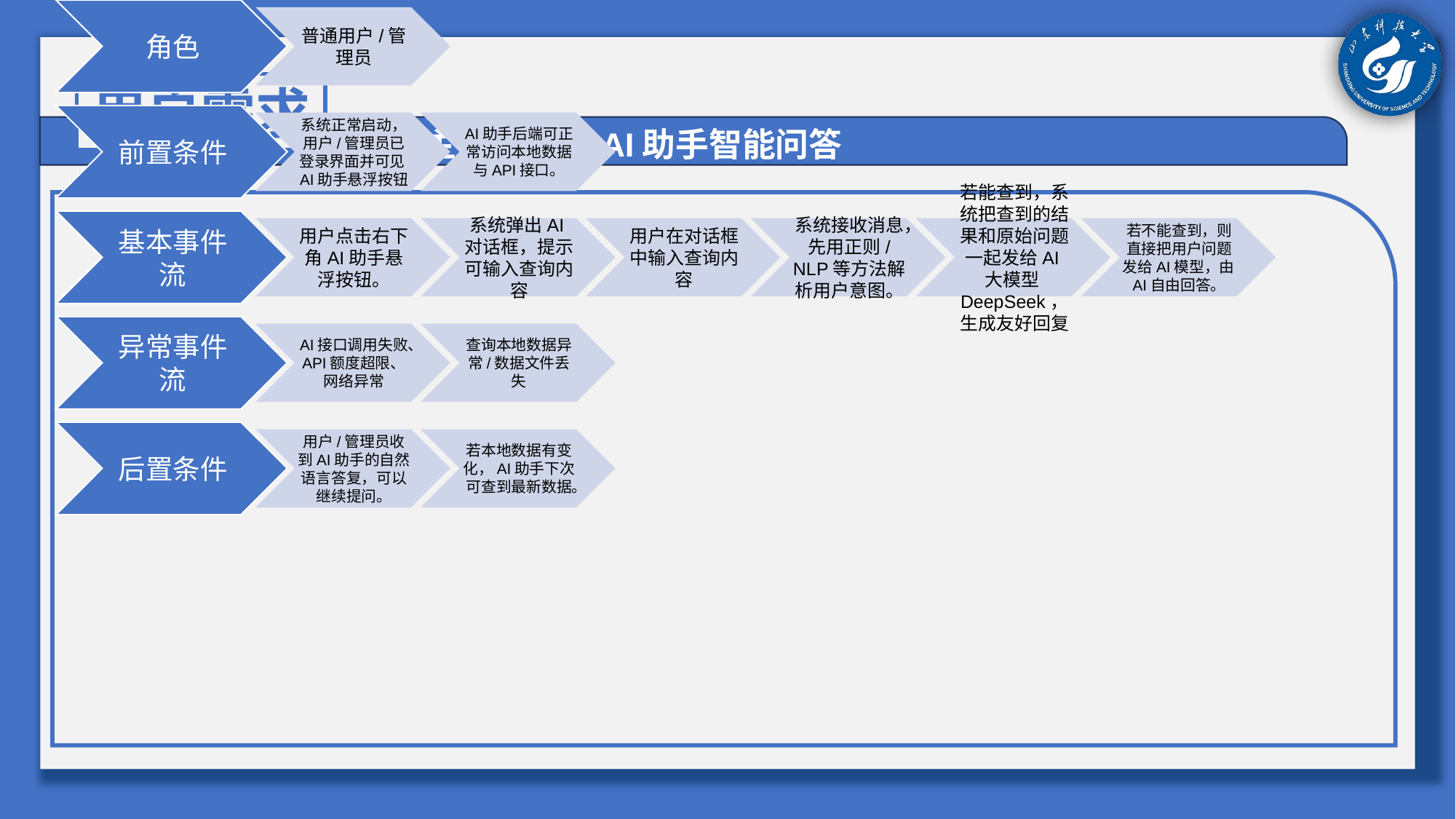

用户需求
——主要用例：AI助手智能问答

角色
普通用户/管理员
前置条件
系统正常启动，用户/管理员已登录界面并可见AI助手悬浮按钮
AI助手后端可正常访问本地数据与API接口。
基本事件流
用户点击右下角AI助手悬浮按钮。
系统弹出AI对话框，提示可输入查询内容
用户在对话框中输入查询内容
系统接收消息，先用正则/NLP等方法解析用户意图。
若能查到，系统把查到的结果和原始问题一起发给AI大模型DeepSeek，生成友好回复
若不能查到，则直接把用户问题发给AI模型，由AI自由回答。
异常事件流
AI接口调用失败、API额度超限、网络异常
查询本地数据异常/数据文件丢失
后置条件
用户/管理员收到AI助手的自然语言答复，可以继续提问。
若本地数据有变化，AI助手下次可查到最新数据。